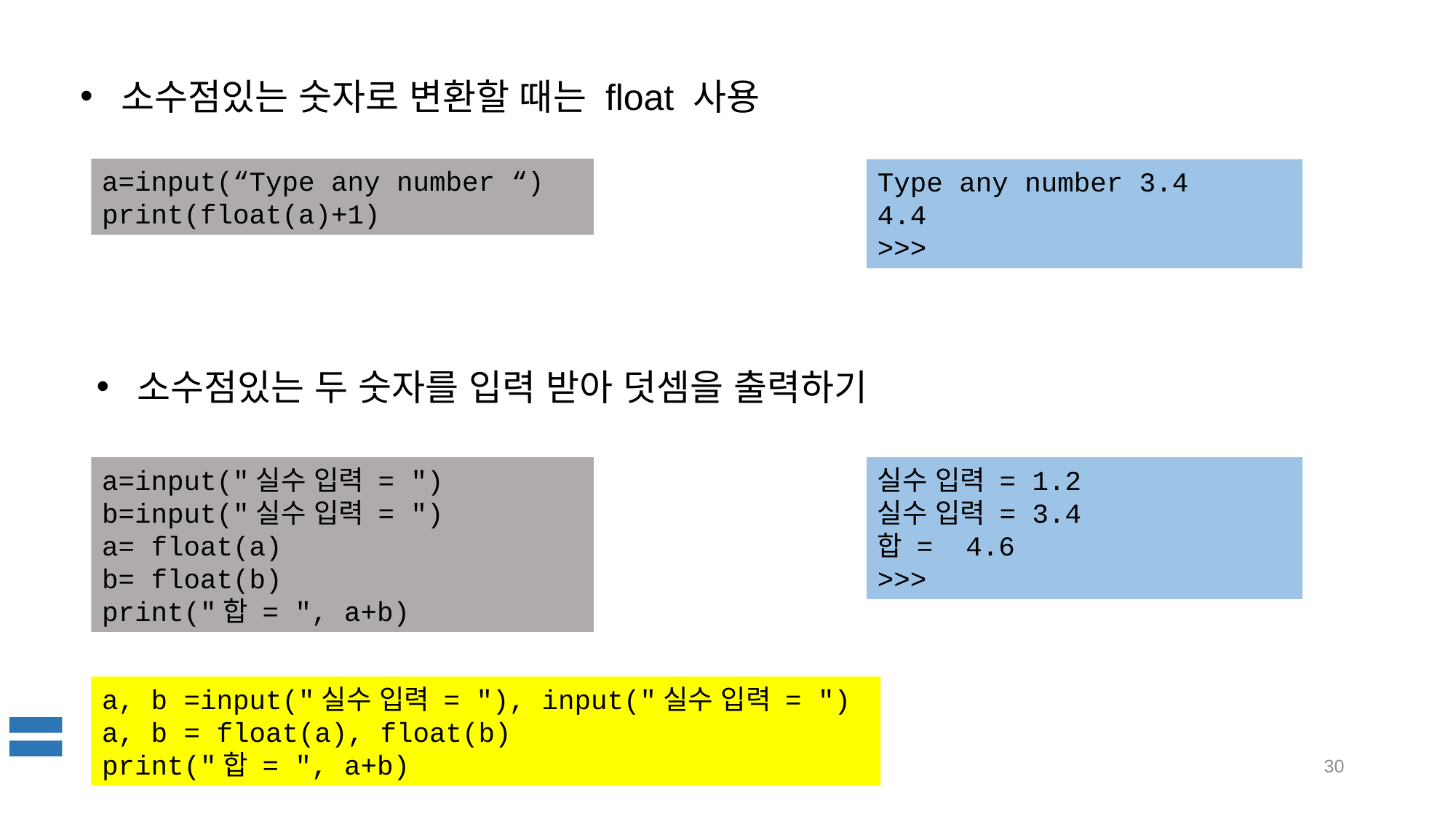

소수점있는 숫자로 변환할 때는 float 사용
a=input(“Type any number “)
print(float(a)+1)
Type any number 3.4
4.4
>>>
소수점있는 두 숫자를 입력 받아 덧셈을 출력하기
a=input("실수 입력 = ")
b=input("실수 입력 = ")
a= float(a)
b= float(b)
print("합 = ", a+b)
실수 입력 = 1.2
실수 입력 = 3.4
합 =  4.6
>>>
a, b =input("실수 입력 = "), input("실수 입력 = ")
a, b = float(a), float(b)
print("합 = ", a+b)

30